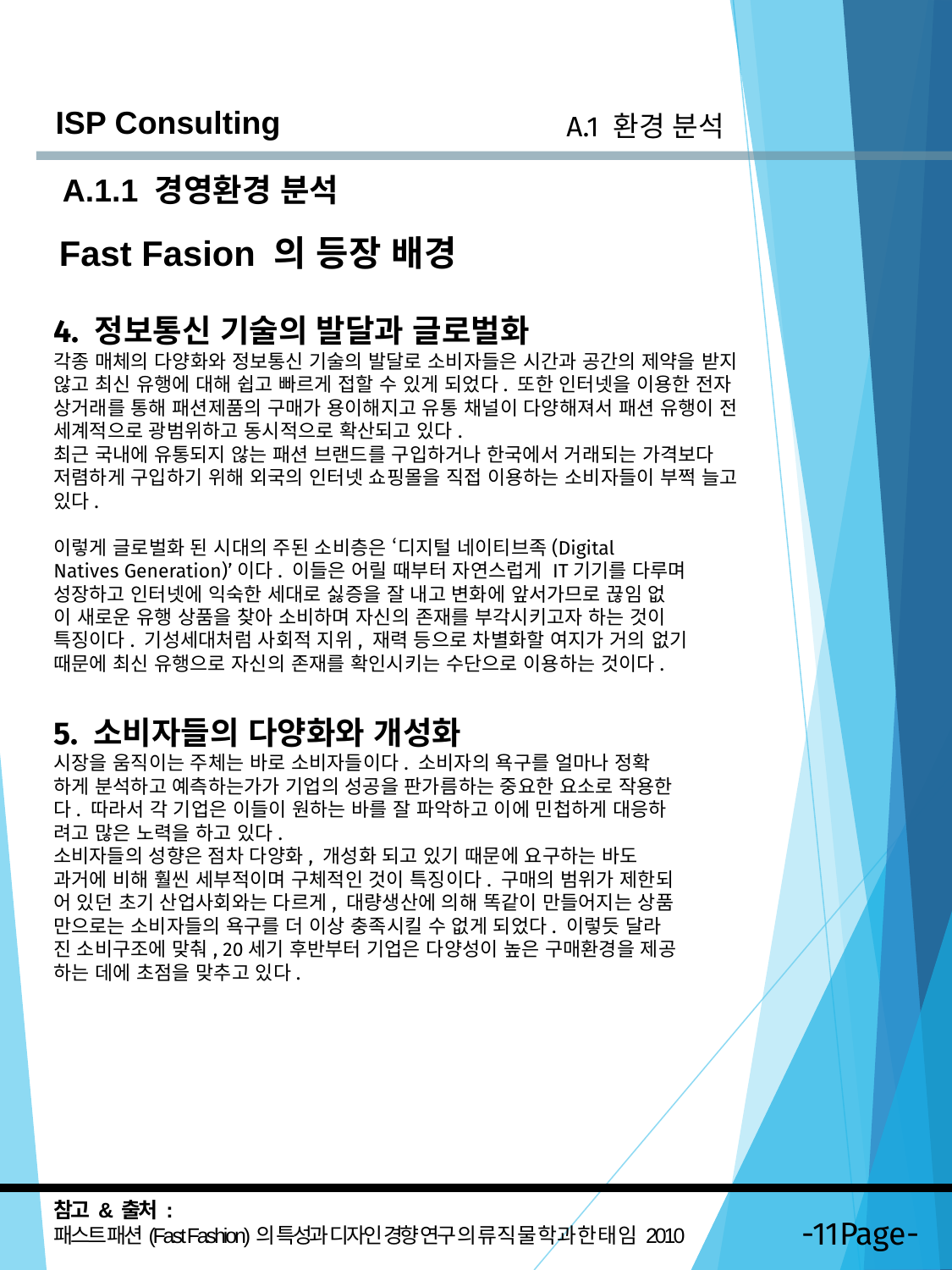

ISP Consulting
A.1 환경 분석
A.1.1 경영환경 분석
Fast Fasion 의 등장 배경
4. 정보통신 기술의 발달과 글로벌화
각종 매체의 다양화와 정보통신 기술의 발달로 소비자들은 시간과 공간의 제약을 받지 않고 최신 유행에 대해 쉽고 빠르게 접할 수 있게 되었다. 또한 인터넷을 이용한 전자 상거래를 통해 패션제품의 구매가 용이해지고 유통 채널이 다양해져서 패션 유행이 전 세계적으로 광범위하고 동시적으로 확산되고 있다.
최근 국내에 유통되지 않는 패션 브랜드를 구입하거나 한국에서 거래되는 가격보다 저렴하게 구입하기 위해 외국의 인터넷 쇼핑몰을 직접 이용하는 소비자들이 부쩍 늘고 있다.

이렇게 글로벌화 된 시대의 주된 소비층은 ‘디지털 네이티브족(Digital
Natives Generation)’이다. 이들은 어릴 때부터 자연스럽게 IT기기를 다루며
성장하고 인터넷에 익숙한 세대로 싫증을 잘 내고 변화에 앞서가므로 끊임 없
이 새로운 유행 상품을 찾아 소비하며 자신의 존재를 부각시키고자 하는 것이
특징이다. 기성세대처럼 사회적 지위, 재력 등으로 차별화할 여지가 거의 없기
때문에 최신 유행으로 자신의 존재를 확인시키는 수단으로 이용하는 것이다.

5. 소비자들의 다양화와 개성화
시장을 움직이는 주체는 바로 소비자들이다. 소비자의 욕구를 얼마나 정확
하게 분석하고 예측하는가가 기업의 성공을 판가름하는 중요한 요소로 작용한
다. 따라서 각 기업은 이들이 원하는 바를 잘 파악하고 이에 민첩하게 대응하
려고 많은 노력을 하고 있다.
소비자들의 성향은 점차 다양화, 개성화 되고 있기 때문에 요구하는 바도
과거에 비해 훨씬 세부적이며 구체적인 것이 특징이다. 구매의 범위가 제한되
어 있던 초기 산업사회와는 다르게, 대량생산에 의해 똑같이 만들어지는 상품
만으로는 소비자들의 욕구를 더 이상 충족시킬 수 없게 되었다. 이렇듯 달라
진 소비구조에 맞춰, 20세기 후반부터 기업은 다양성이 높은 구매환경을 제공
하는 데에 초점을 맞추고 있다.

참고 & 출처 :
패스트 패션(Fast Fashion)의 특성과 디자인 경향 연구 의 류 직 물 학 과 한 태 임 2010
-11Page-